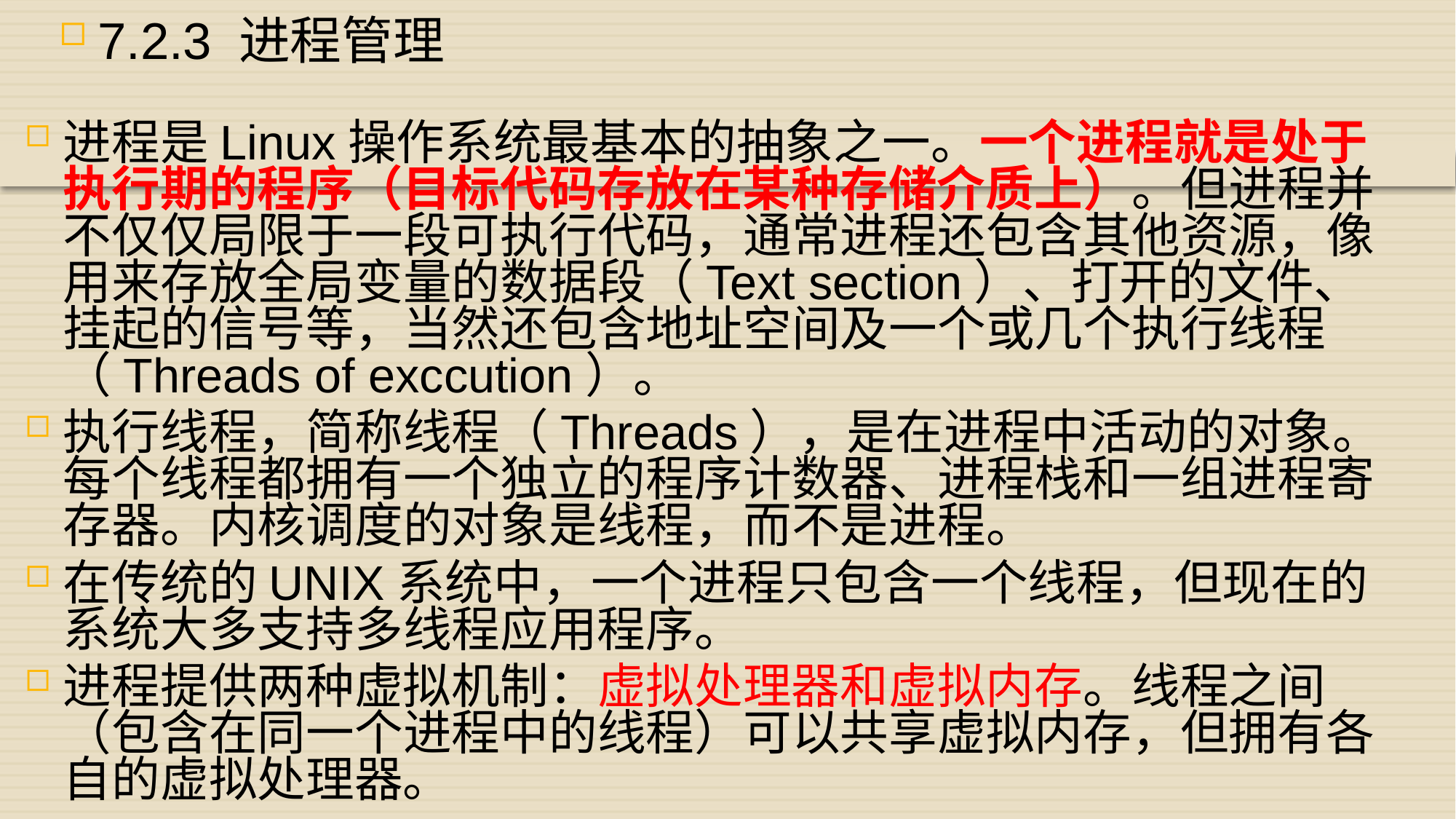

7.2.3 进程管理
进程是Linux操作系统最基本的抽象之一。一个进程就是处于执行期的程序（目标代码存放在某种存储介质上）。但进程并不仅仅局限于一段可执行代码，通常进程还包含其他资源，像用来存放全局变量的数据段（Text section）、打开的文件、挂起的信号等，当然还包含地址空间及一个或几个执行线程（Threads of exccution）。
执行线程，简称线程（Threads），是在进程中活动的对象。每个线程都拥有一个独立的程序计数器、进程栈和一组进程寄存器。内核调度的对象是线程，而不是进程。
在传统的UNIX系统中，一个进程只包含一个线程，但现在的系统大多支持多线程应用程序。
进程提供两种虚拟机制：虚拟处理器和虚拟内存。线程之间（包含在同一个进程中的线程）可以共享虚拟内存，但拥有各自的虚拟处理器。